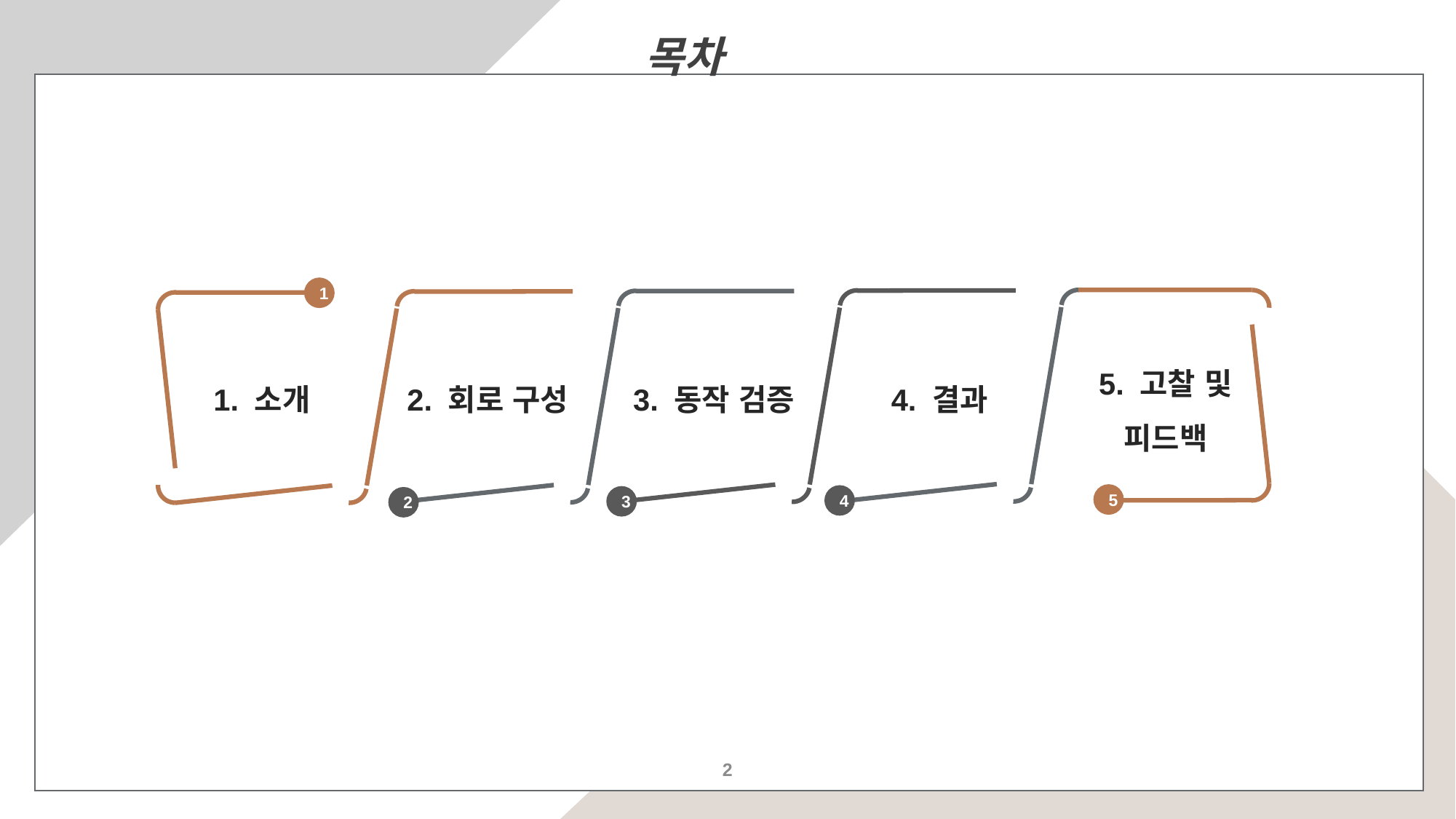

목차

1

5. 고찰 및 피드백
1. 소개
2. 회로 구성
3. 동작 검증
4. 결과
5
4
3
2
2